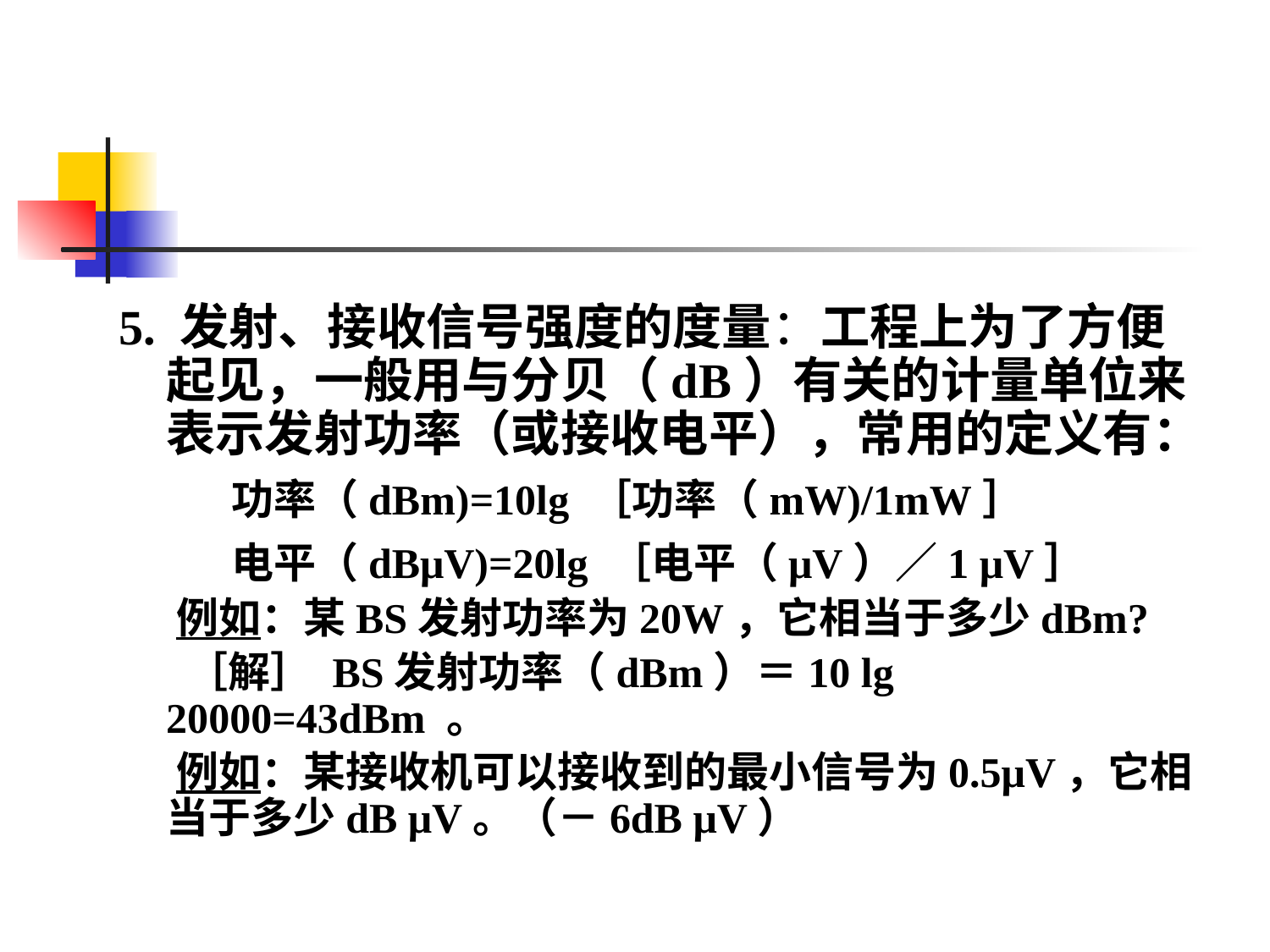

#
5. 发射、接收信号强度的度量：工程上为了方便起见，一般用与分贝（dB）有关的计量单位来表示发射功率（或接收电平），常用的定义有：
         功率（dBm)=10lg ［功率（mW)/1mW］
         电平（dBμV)=20lg ［电平（μV）／1 μV］
     例如：某BS发射功率为20W，它相当于多少dBm?
      ［解］ BS发射功率（dBm）＝10 lg 20000=43dBm 。
     例如：某接收机可以接收到的最小信号为0.5μV，它相当于多少dB μV。（－6dB μV）